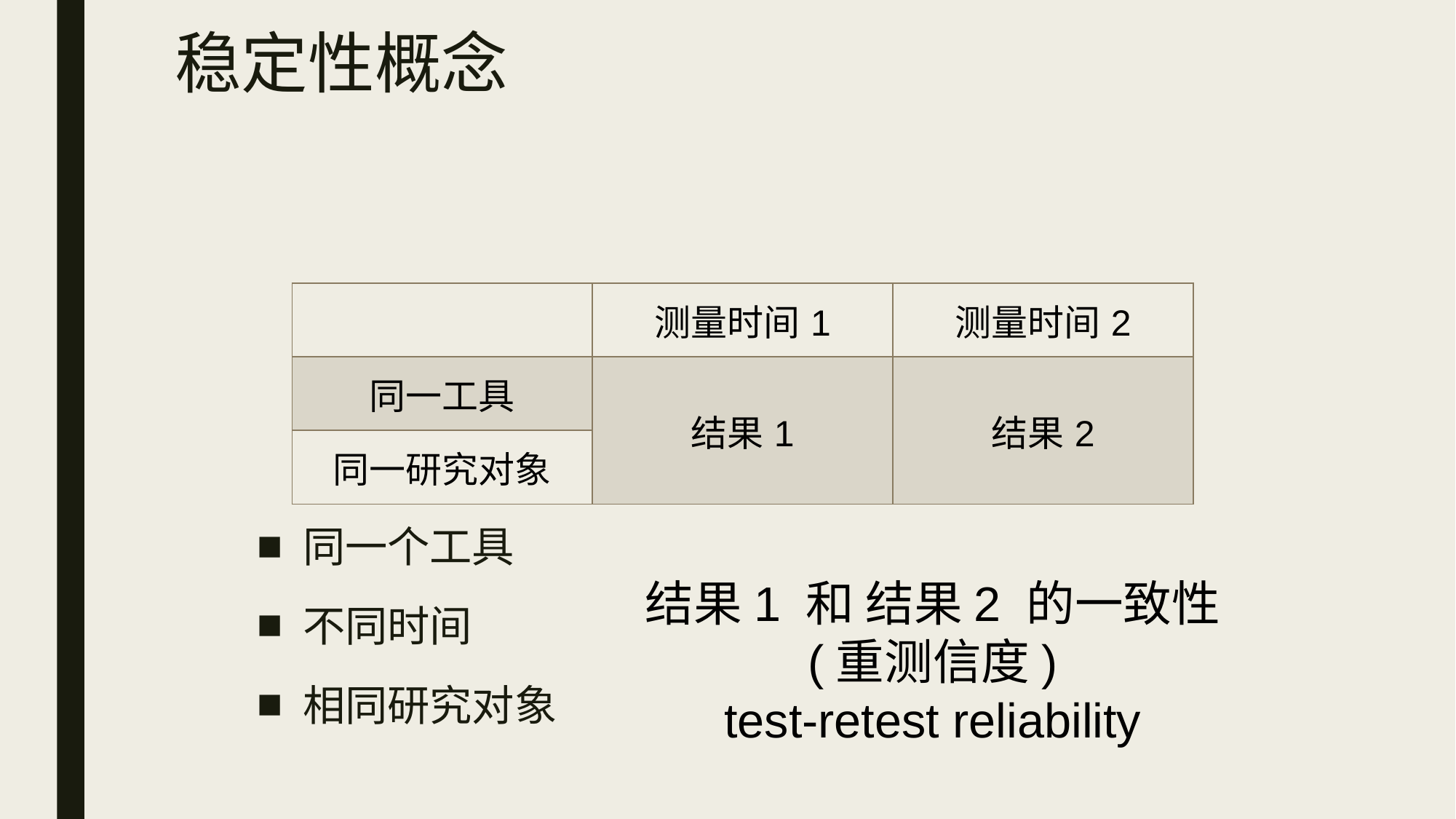

# 稳定性概念

|  | 测量时间1 | 测量时间2 |
| --- | --- | --- |
| 同一工具 | 结果1 | 结果2 |
| 同一研究对象 |  |  |
同一个工具
不同时间
相同研究对象
结果1 和 结果2 的一致性
(重测信度)
test-retest reliability